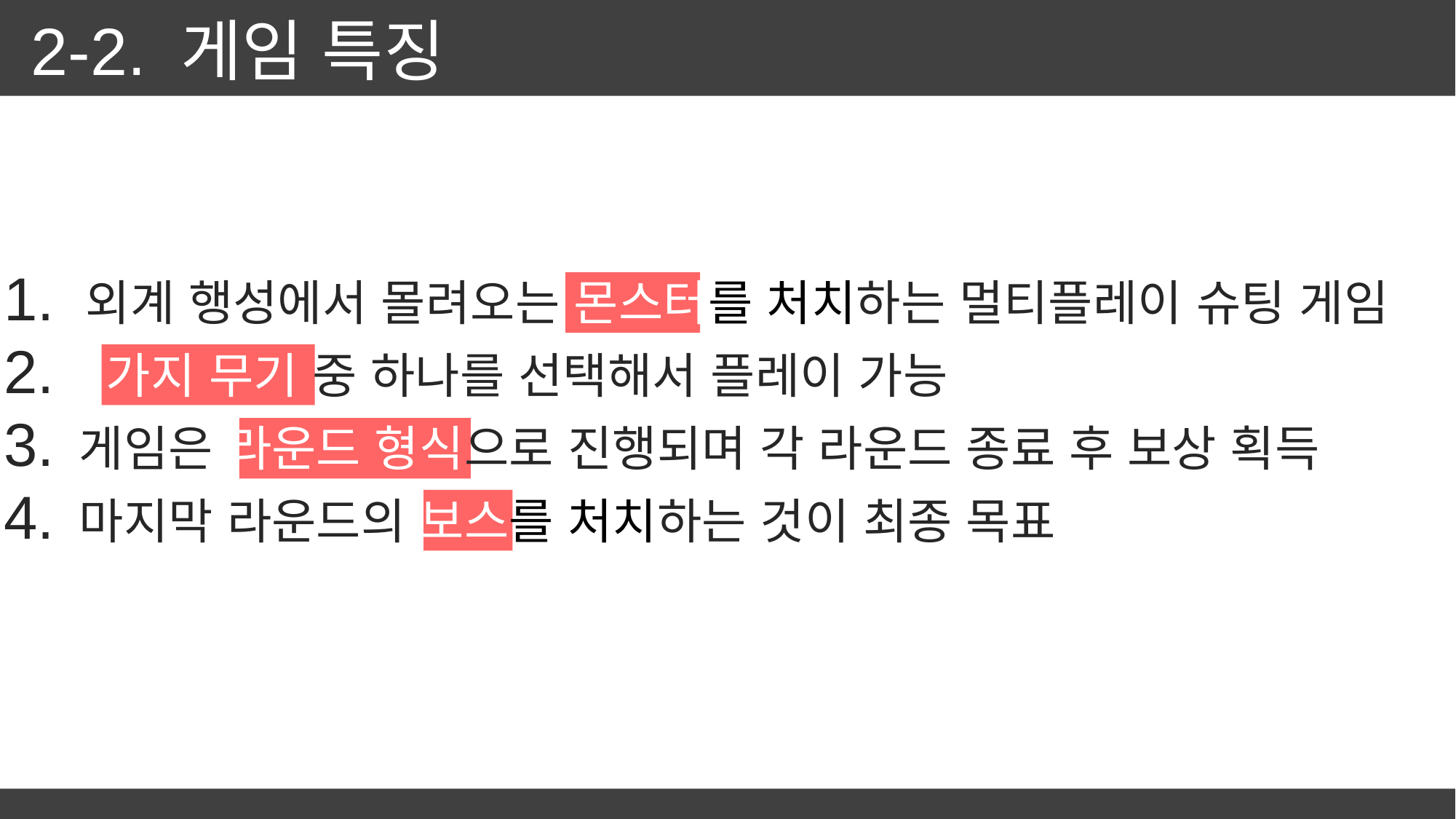

2-2. 게임 특징
1. 외계 행성에서 몰려오는 몬스터를 처치하는 멀티플레이 슈팅 게임
2. 3가지 무기 중 하나를 선택해서 플레이 가능
3. 게임은 라운드 형식으로 진행되며 각 라운드 종료 후 보상 획득
4. 마지막 라운드의 보스를 처치하는 것이 최종 목표